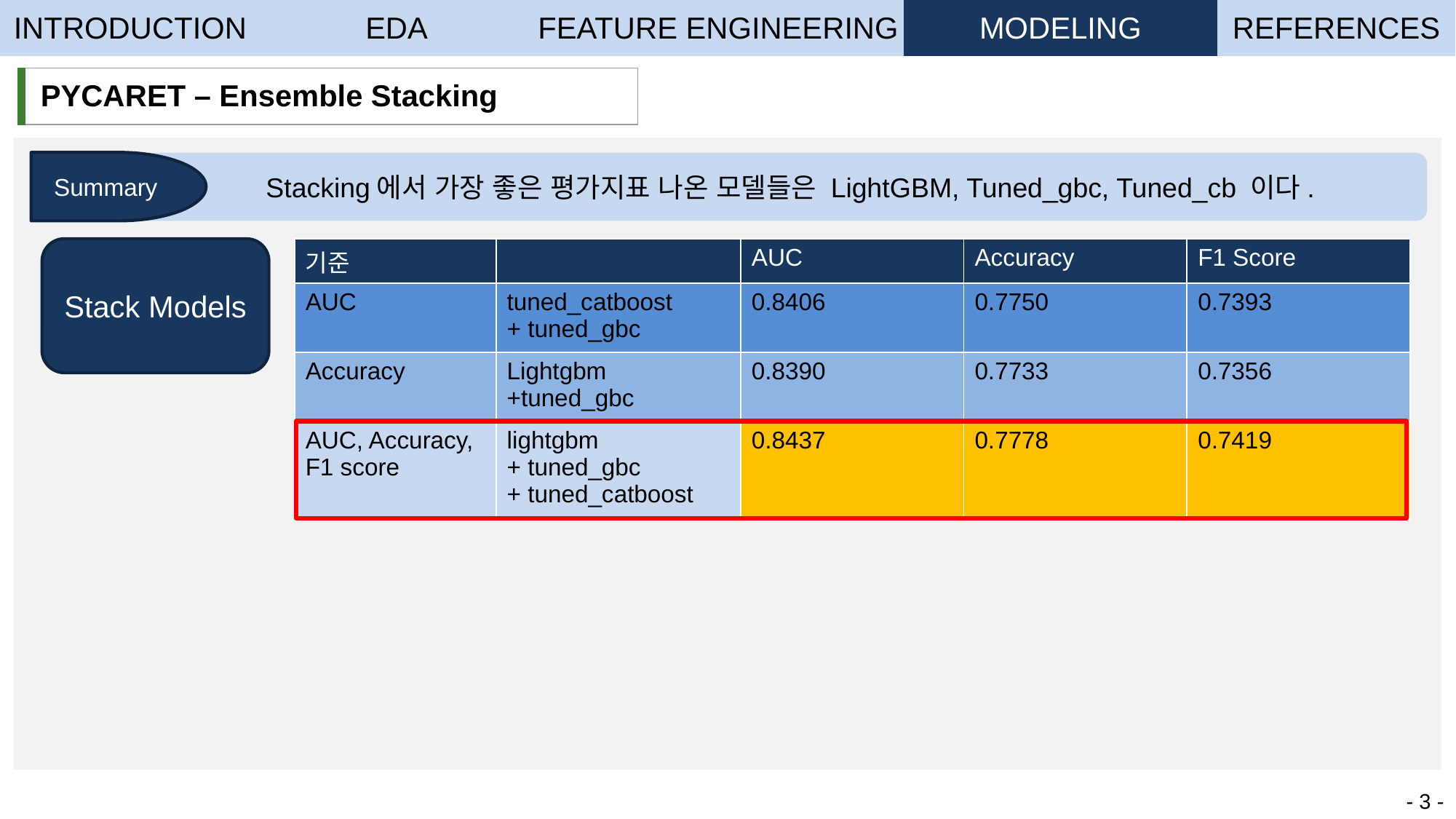

| INTRODUCTION | EDA | FEATURE ENGINEERING | MODELING | REFERENCES |
| --- | --- | --- | --- | --- |
| PYCARET – Ensemble Stacking |
| --- |

Summary
                Stacking에서 가장 좋은 평가지표 나온 모델들은 LightGBM, Tuned_gbc, Tuned_cb 이다.
Stack Models
| 기준 |  | AUC | Accuracy | F1 Score |
| --- | --- | --- | --- | --- |
| AUC | tuned\_catboost + tuned\_gbc | 0.8406 | 0.7750 | 0.7393 |
| Accuracy | Lightgbm +tuned\_gbc | 0.8390 | 0.7733 | 0.7356 |
| AUC, Accuracy, F1 score | lightgbm + tuned\_gbc + tuned\_catboost | 0.8437 | 0.7778 | 0.7419 |

- 3 -